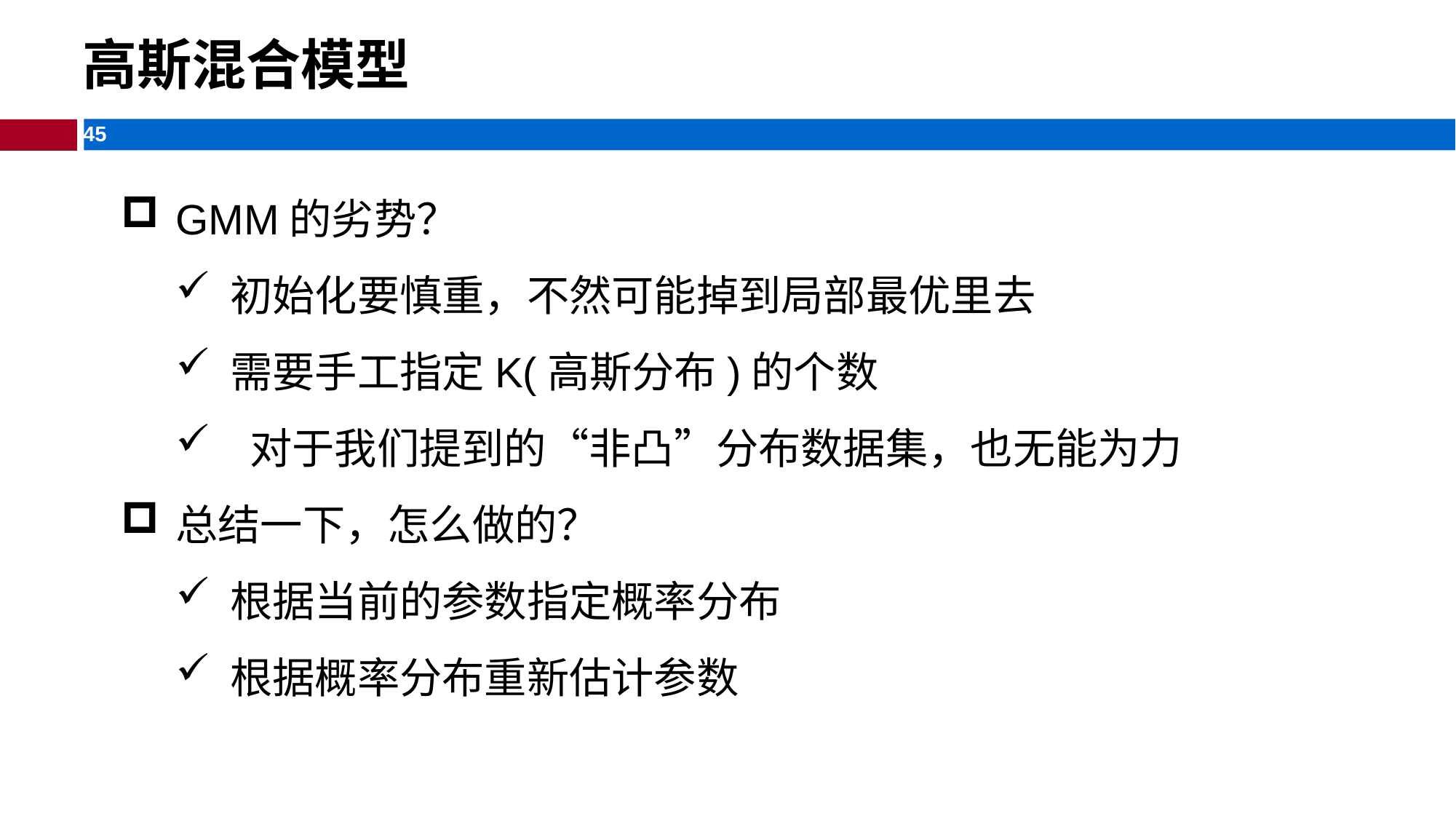

高斯混合模型
GMM的劣势？
初始化要慎重，不然可能掉到局部最优里去
需要手工指定K(高斯分布)的个数
 对于我们提到的“非凸”分布数据集，也无能为力
总结一下，怎么做的？
根据当前的参数指定概率分布
根据概率分布重新估计参数